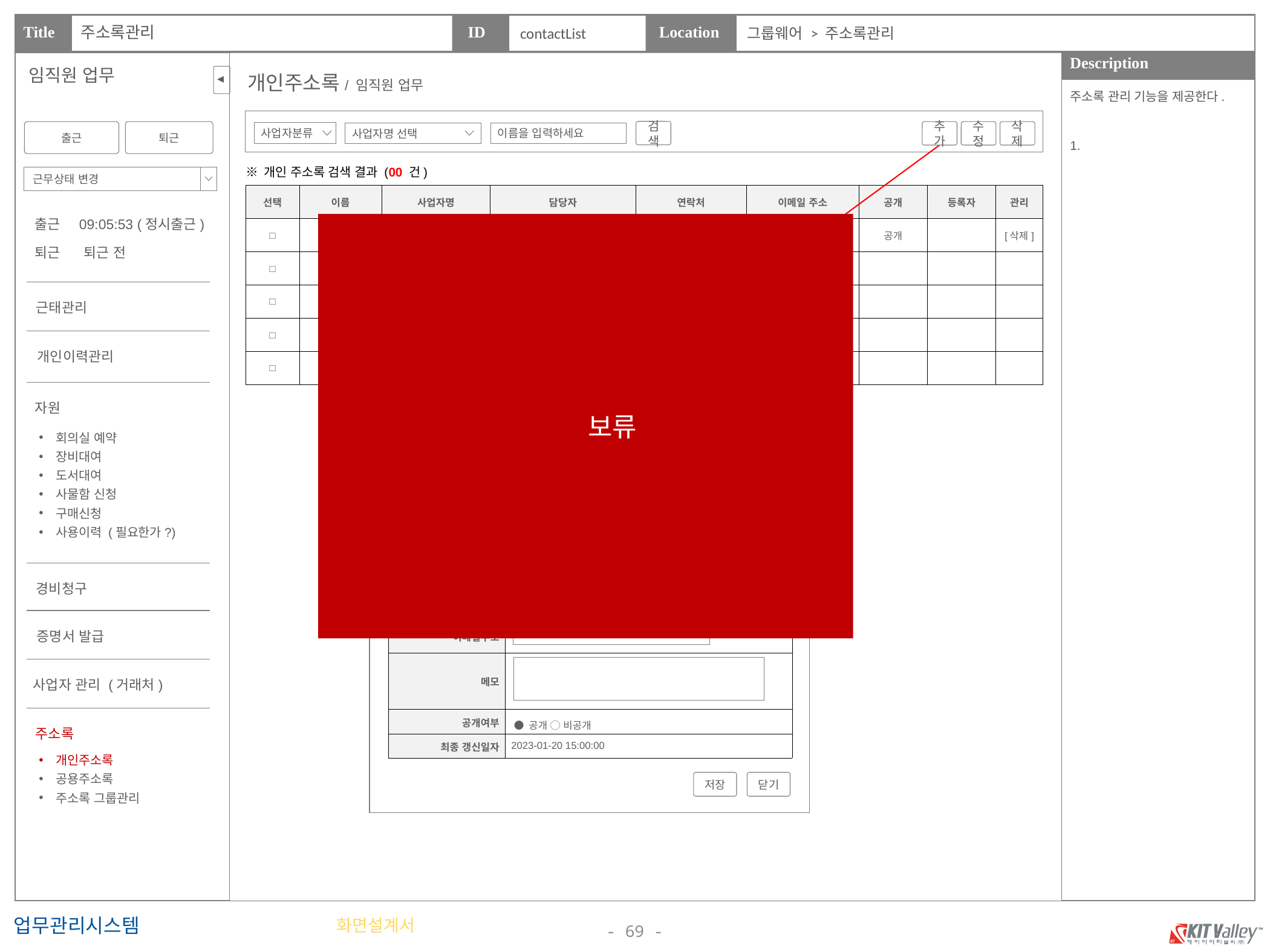

주소록관리
contactList
그룹웨어 > 주소록관리
임직원 업무
개인주소록/ 임직원 업무
주소록 관리 기능을 제공한다.

1.

검색
추가
수정
삭제
출근
퇴근
사업자분류

이름을 입력하세요
사업자명 선택

※ 개인 주소록 검색 결과 (00 건)
근무상태 변경

| 선택 | 이름 | 사업자명 | 담당자 | 연락처 | 이메일 주소 | 공개 | 등록자 | 관리 |
| --- | --- | --- | --- | --- | --- | --- | --- | --- |
| □ | 공공기관 | 000 기관 | 홍길동(00 부서) |  |  | 공개 |  | [삭제] |
| □ |  |  |  |  |  |  |  |  |
| □ |  |  |  |  |  |  |  |  |
| □ |  |  |  |  |  |  |  |  |
| □ |  |  |  |  |  |  |  |  |
출근
09:05:53 (정시출근)
보류
퇴근
퇴근 전
근태관리
개인이력관리
자원
주소록 관리

저장
닫기
②
회의실 예약
장비대여
도서대여
사물함 신청
구매신청
사용이력 (필요한가?)
※ 주소록 추가 및 수정하기
| \*사업자명 |  |  |  |
| --- | --- | --- | --- |
| \*이름 |  |  |  |
| 부서명 |  | 직위 |  |
| 회사 전화번호 |  | 팩스번호 |  |
| 핸드폰 번호 |  |  |  |
| 이메일주소 |  |  |  |
| 메모 |  |  |  |
| 공개여부 |  |  |  |
| 최종 갱신일자 | 2023-01-20 15:00:00 |  |  |
사업자명 선택

사업자분류

경비청구

증명서 발급

사업자 관리 (거래처)
● 공개 ◯ 비공개
주소록
개인주소록
공용주소록
주소록 그룹관리